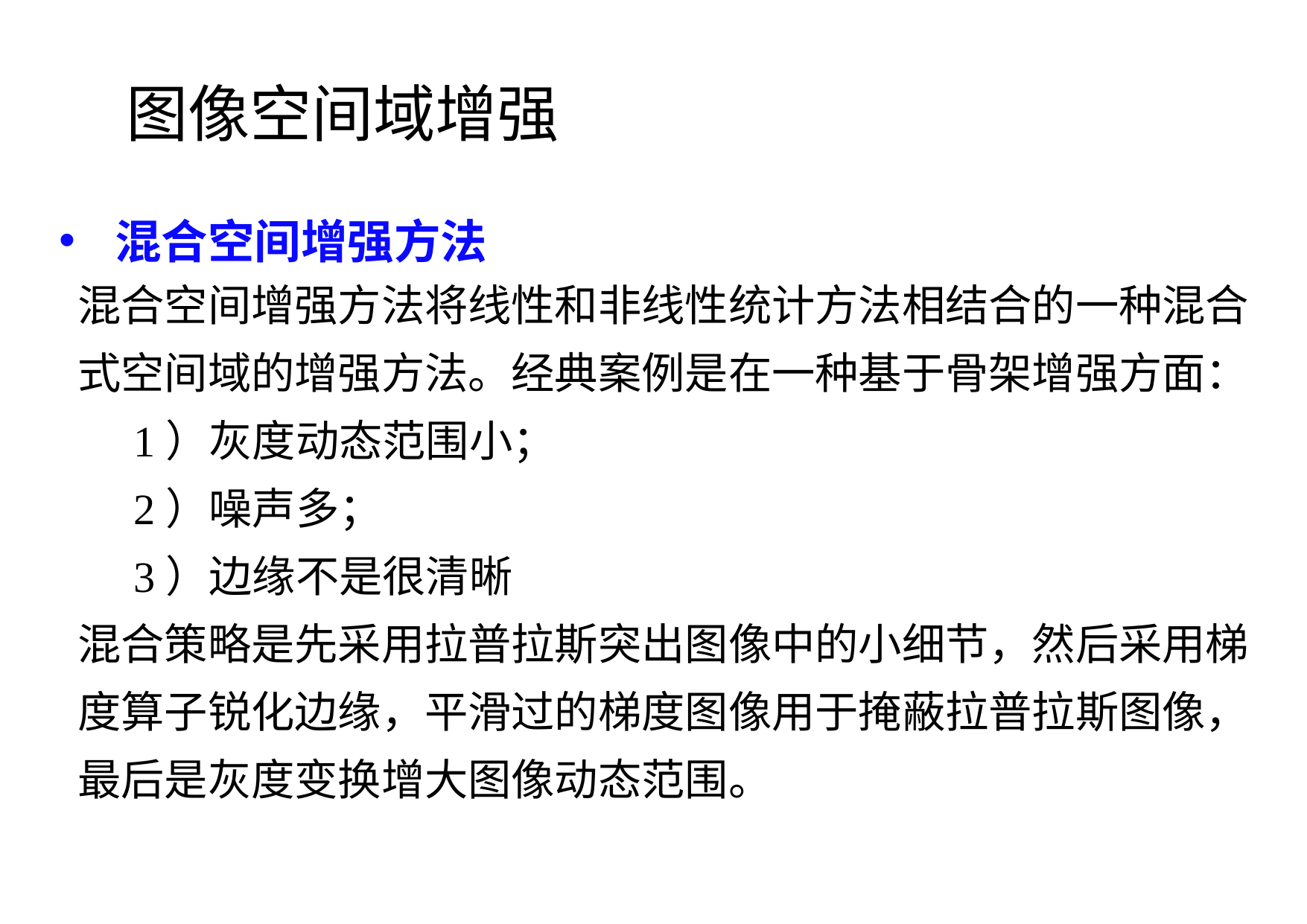

图像空间域增强
混合空间增强方法
混合空间增强方法将线性和非线性统计方法相结合的一种混合式空间域的增强方法。经典案例是在一种基于骨架增强方面：
1）灰度动态范围小；
2）噪声多；
3）边缘不是很清晰
混合策略是先采用拉普拉斯突出图像中的小细节，然后采用梯度算子锐化边缘，平滑过的梯度图像用于掩蔽拉普拉斯图像，最后是灰度变换增大图像动态范围。